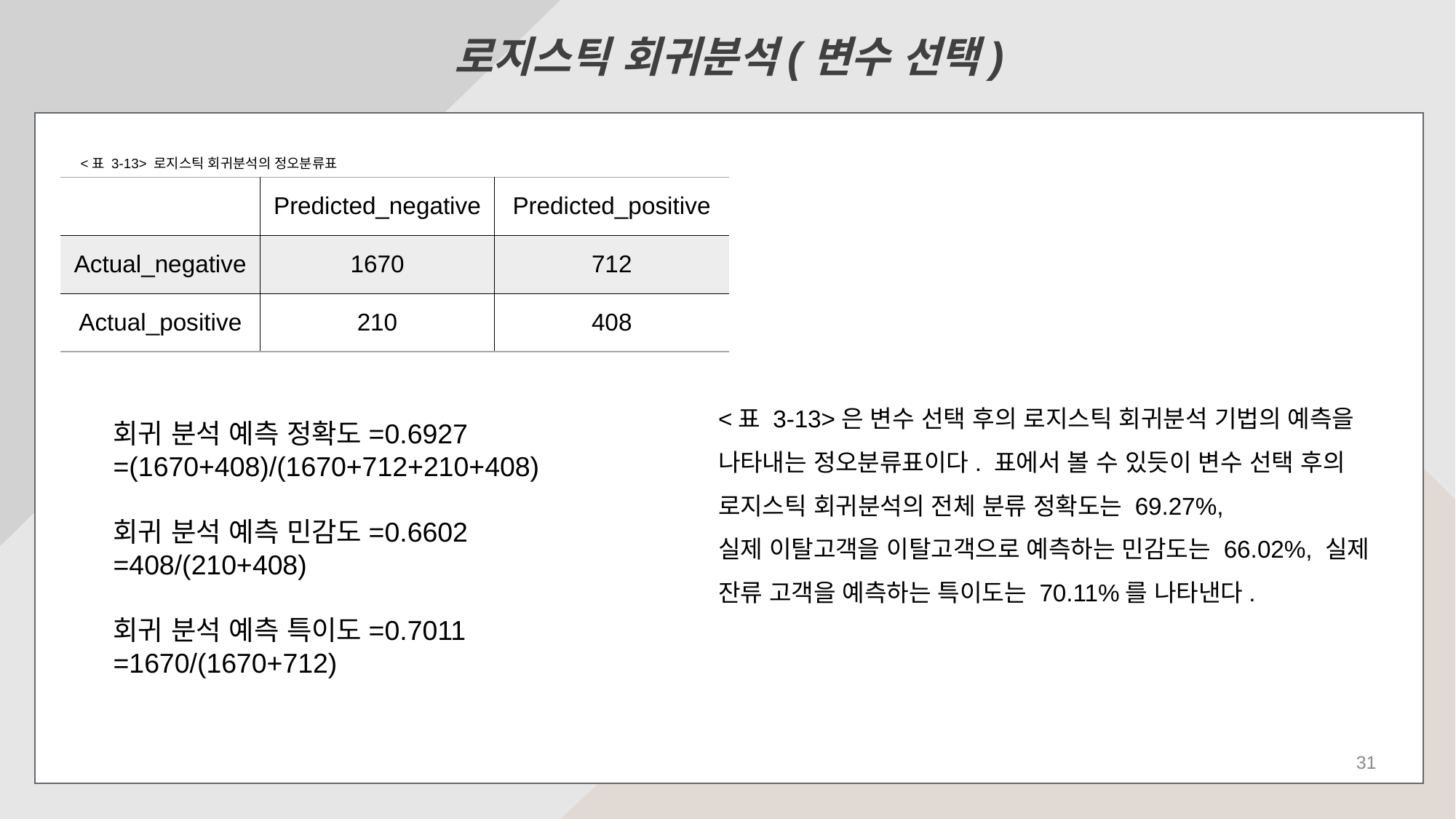

로지스틱 회귀분석(변수 선택)

<표 3-13> 로지스틱 회귀분석의 정오분류표
|  | Predicted\_negative | Predicted\_positive |
| --- | --- | --- |
| Actual\_negative | 1670 | 712 |
| Actual\_positive | 210 | 408 |

<표 3-13>은 변수 선택 후의 로지스틱 회귀분석 기법의 예측을 나타내는 정오분류표이다. 표에서 볼 수 있듯이 변수 선택 후의 로지스틱 회귀분석의 전체 분류 정확도는 69.27%,
실제 이탈고객을 이탈고객으로 예측하는 민감도는 66.02%, 실제 잔류 고객을 예측하는 특이도는 70.11%를 나타낸다.
회귀 분석 예측 정확도=0.6927
=(1670+408)/(1670+712+210+408)

회귀 분석 예측 민감도=0.6602
=408/(210+408)

회귀 분석 예측 특이도=0.7011
=1670/(1670+712)
31